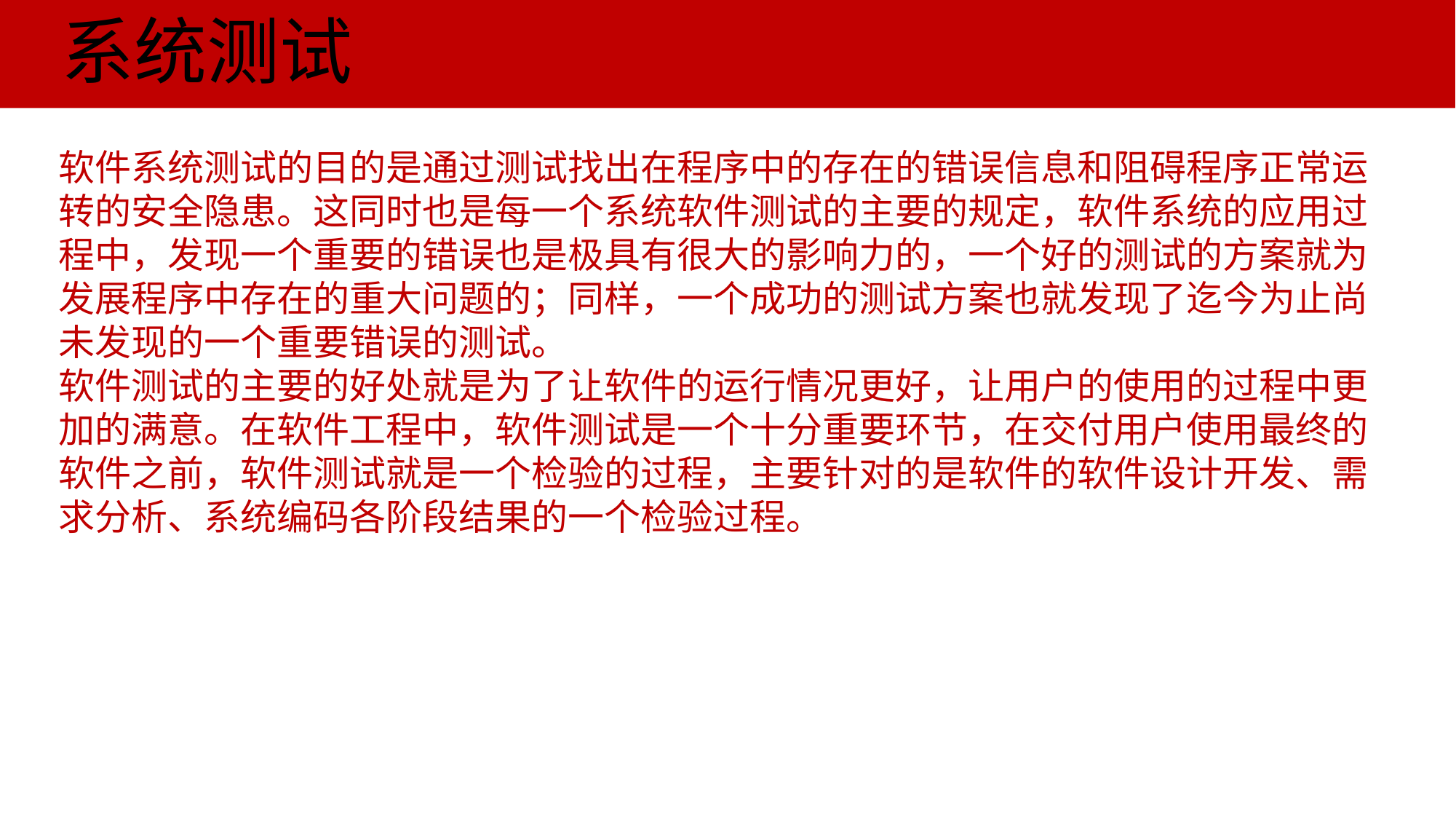

系统测试
软件系统测试的目的是通过测试找出在程序中的存在的错误信息和阻碍程序正常运转的安全隐患。这同时也是每一个系统软件测试的主要的规定，软件系统的应用过程中，发现一个重要的错误也是极具有很大的影响力的，一个好的测试的方案就为发展程序中存在的重大问题的；同样，一个成功的测试方案也就发现了迄今为止尚未发现的一个重要错误的测试。
软件测试的主要的好处就是为了让软件的运行情况更好，让用户的使用的过程中更加的满意。在软件工程中，软件测试是一个十分重要环节，在交付用户使用最终的软件之前，软件测试就是一个检验的过程，主要针对的是软件的软件设计开发、需求分析、系统编码各阶段结果的一个检验过程。